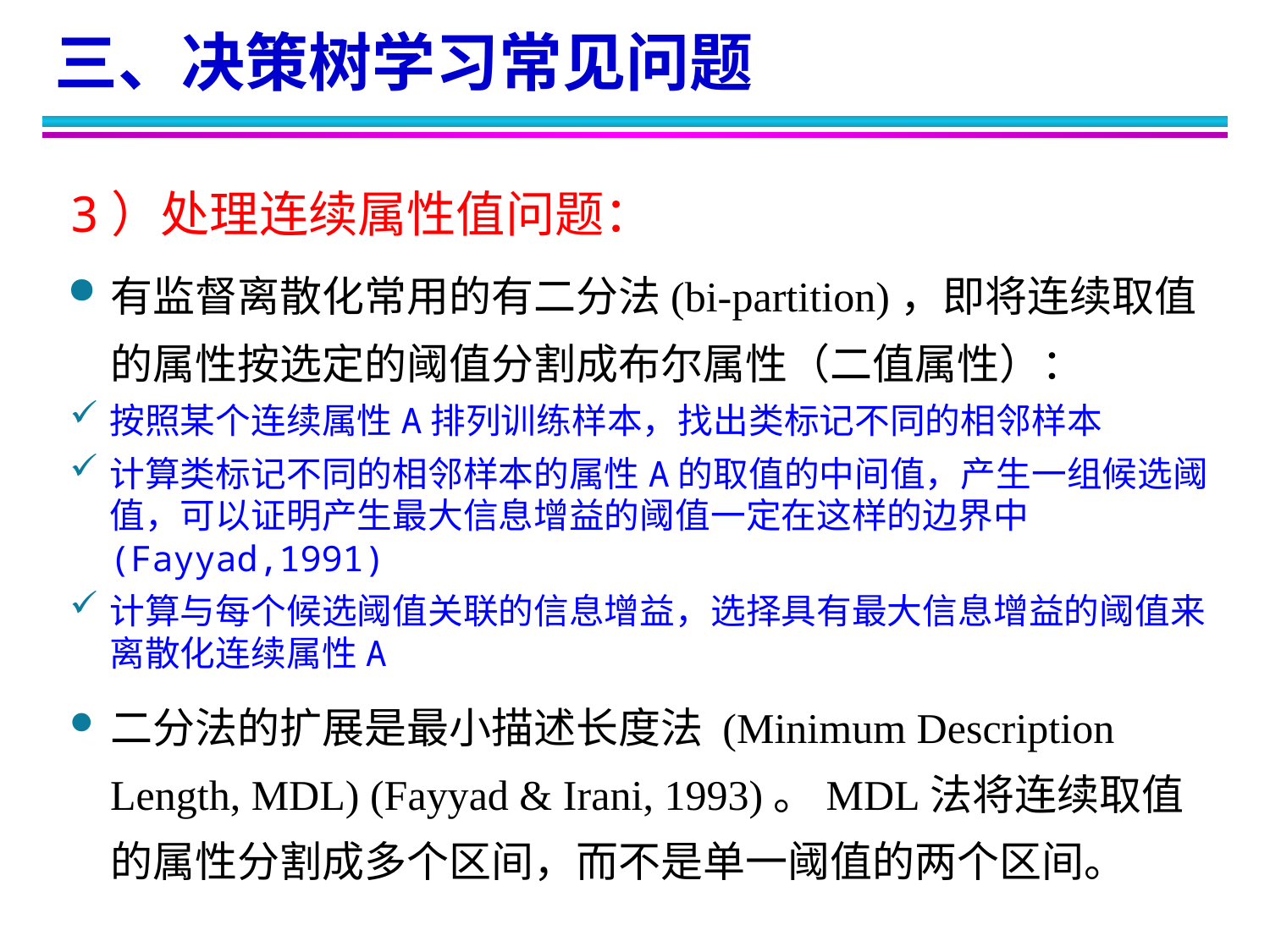

三、决策树学习常见问题
3）处理连续属性值问题：
有监督离散化常用的有二分法(bi-partition)，即将连续取值的属性按选定的阈值分割成布尔属性（二值属性）：
按照某个连续属性A排列训练样本，找出类标记不同的相邻样本
计算类标记不同的相邻样本的属性A的取值的中间值，产生一组候选阈值，可以证明产生最大信息增益的阈值一定在这样的边界中(Fayyad,1991)
计算与每个候选阈值关联的信息增益，选择具有最大信息增益的阈值来离散化连续属性A
二分法的扩展是最小描述长度法 (Minimum Description Length, MDL) (Fayyad & Irani, 1993)。MDL法将连续取值的属性分割成多个区间，而不是单一阈值的两个区间。